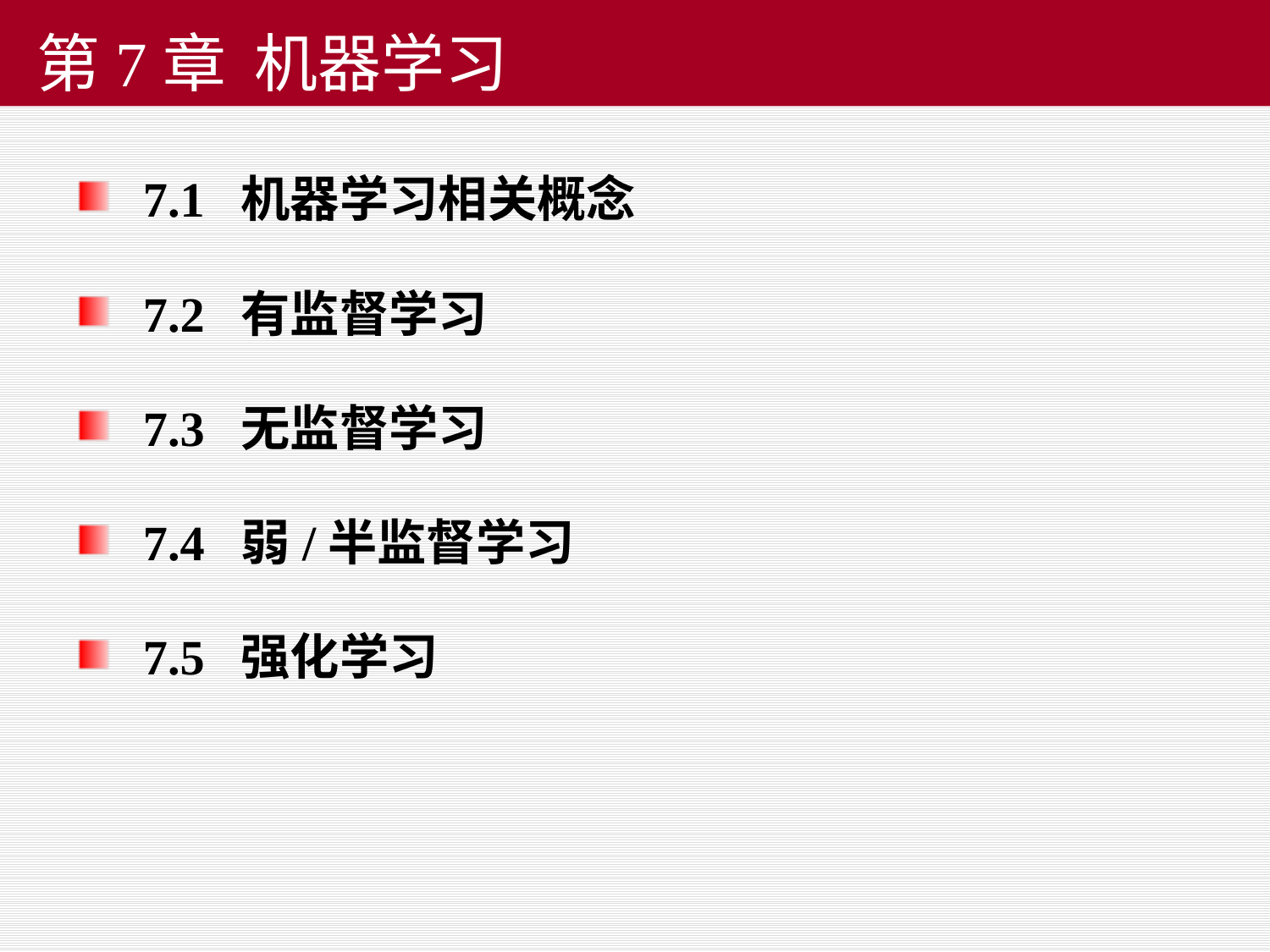

# 第7章  机器学习
7.1  机器学习相关概念
7.2  有监督学习
7.3  无监督学习
7.4  弱/半监督学习
7.5  强化学习
2